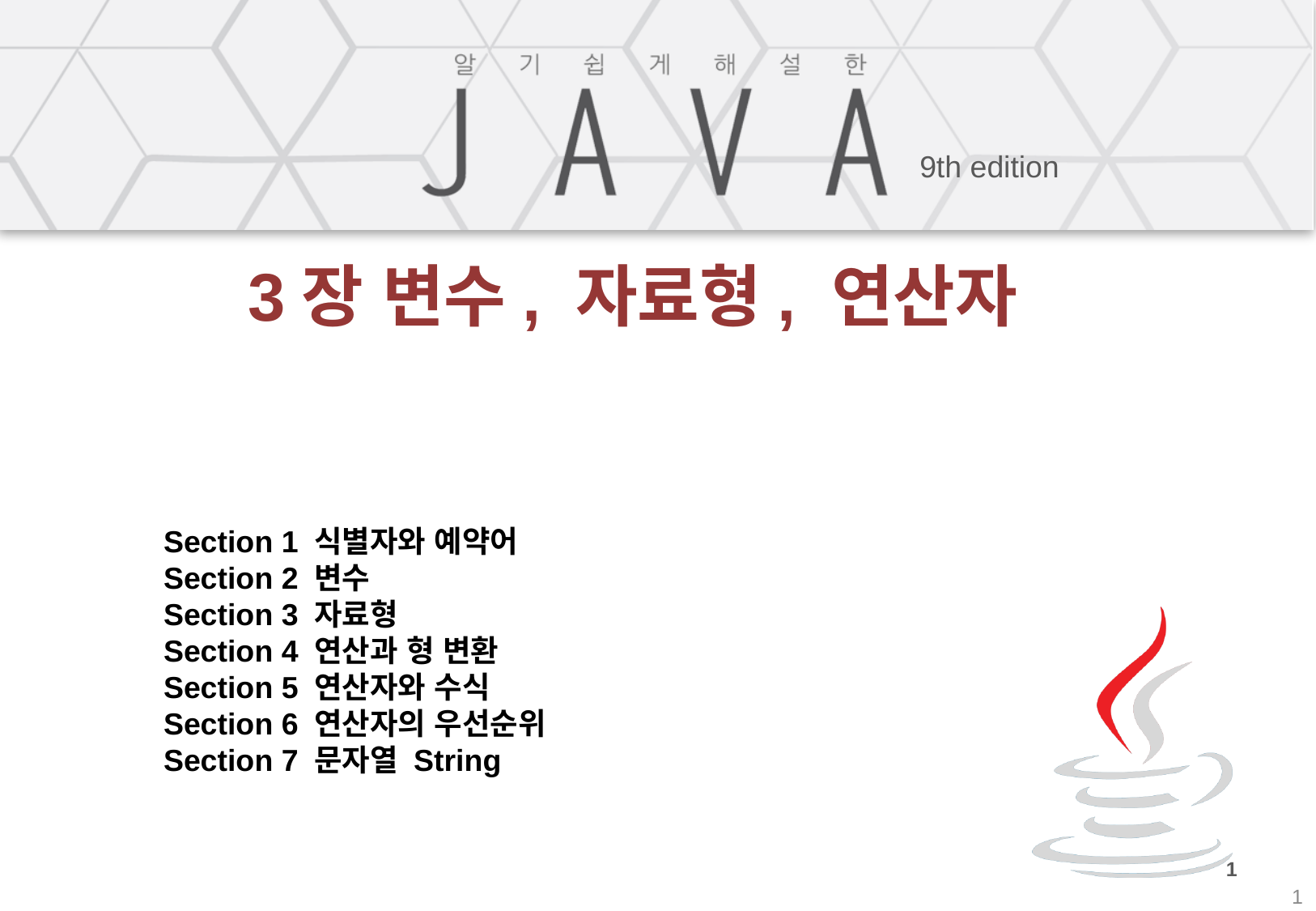

# 3장 변수, 자료형, 연산자

Section 1 식별자와 예약어
Section 2 변수
Section 3 자료형
Section 4 연산과 형 변환
Section 5 연산자와 수식
Section 6 연산자의 우선순위
Section 7 문자열 String
1
1